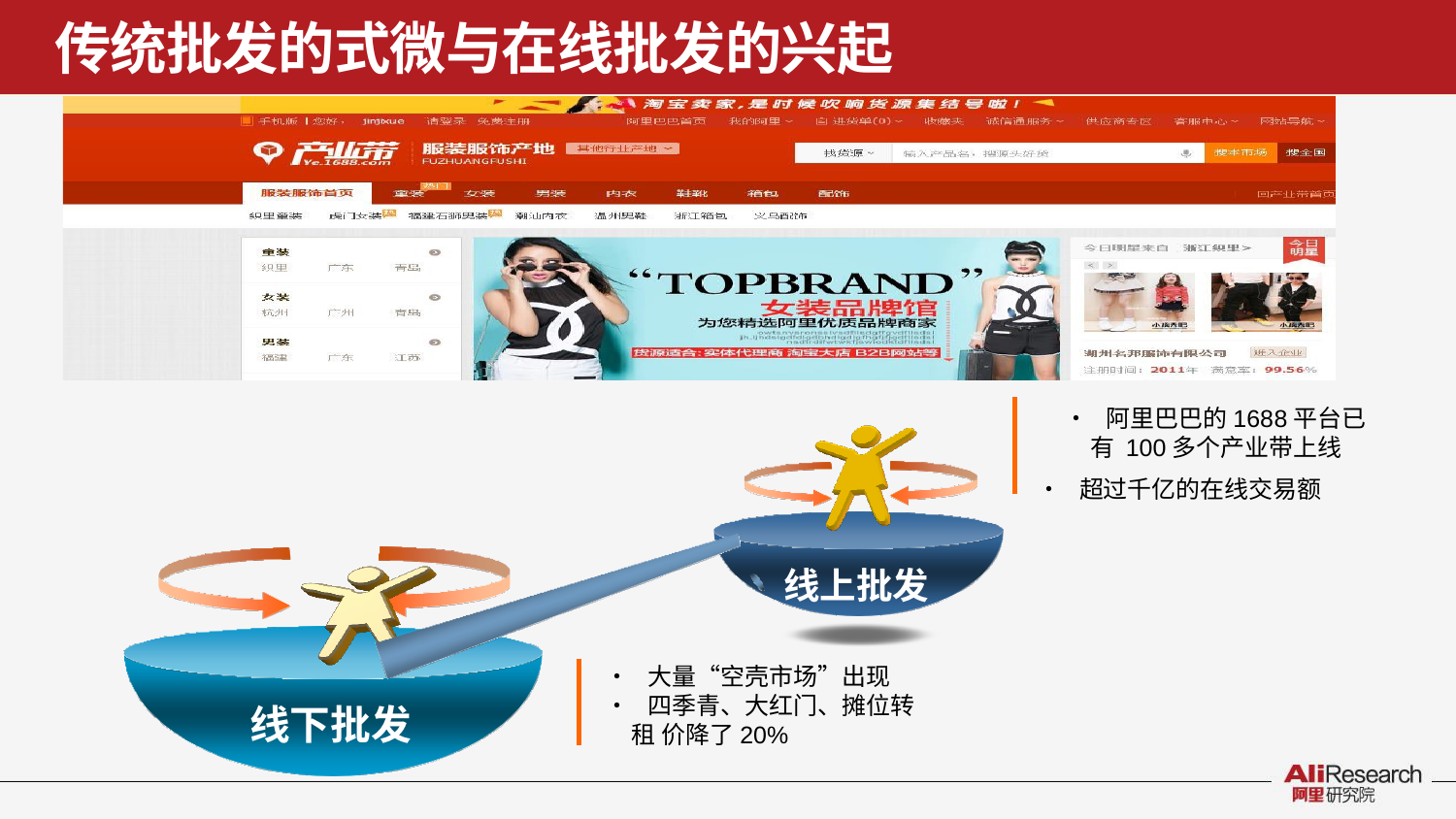

# 传统批发的式微与在线批发的兴起

•  阿里巴巴的1688平台已有 100多个产业带上线
•  超过千亿的在线交易额

线上批发

•  大量“空壳市场”出现
•  四季青、大红门、摊位转租 价降了20%
线下批发